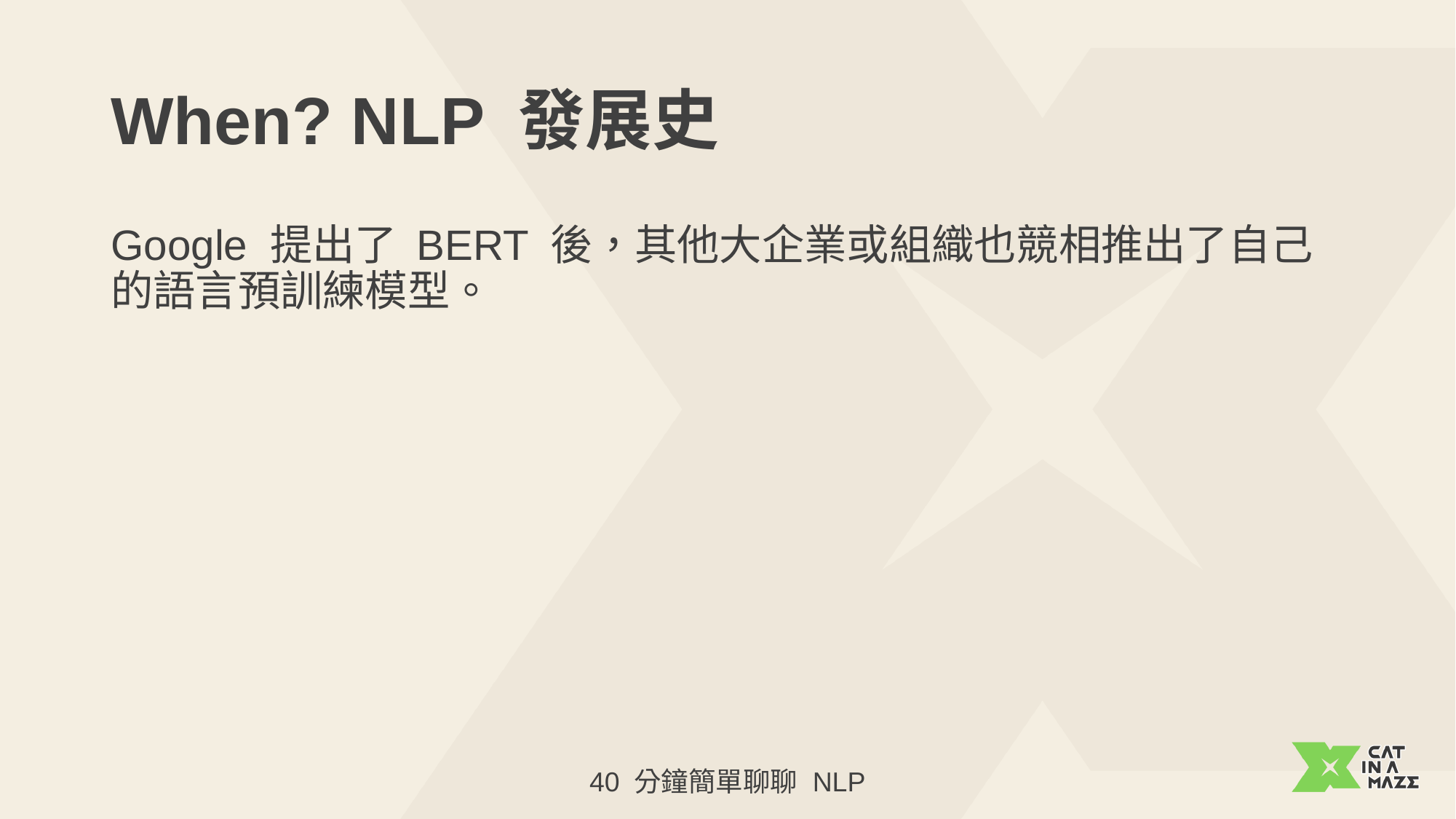

# When? NLP 發展史
Google 提出了 BERT 後，其他大企業或組織也競相推出了自己的語言預訓練模型。
40 分鐘簡單聊聊 NLP